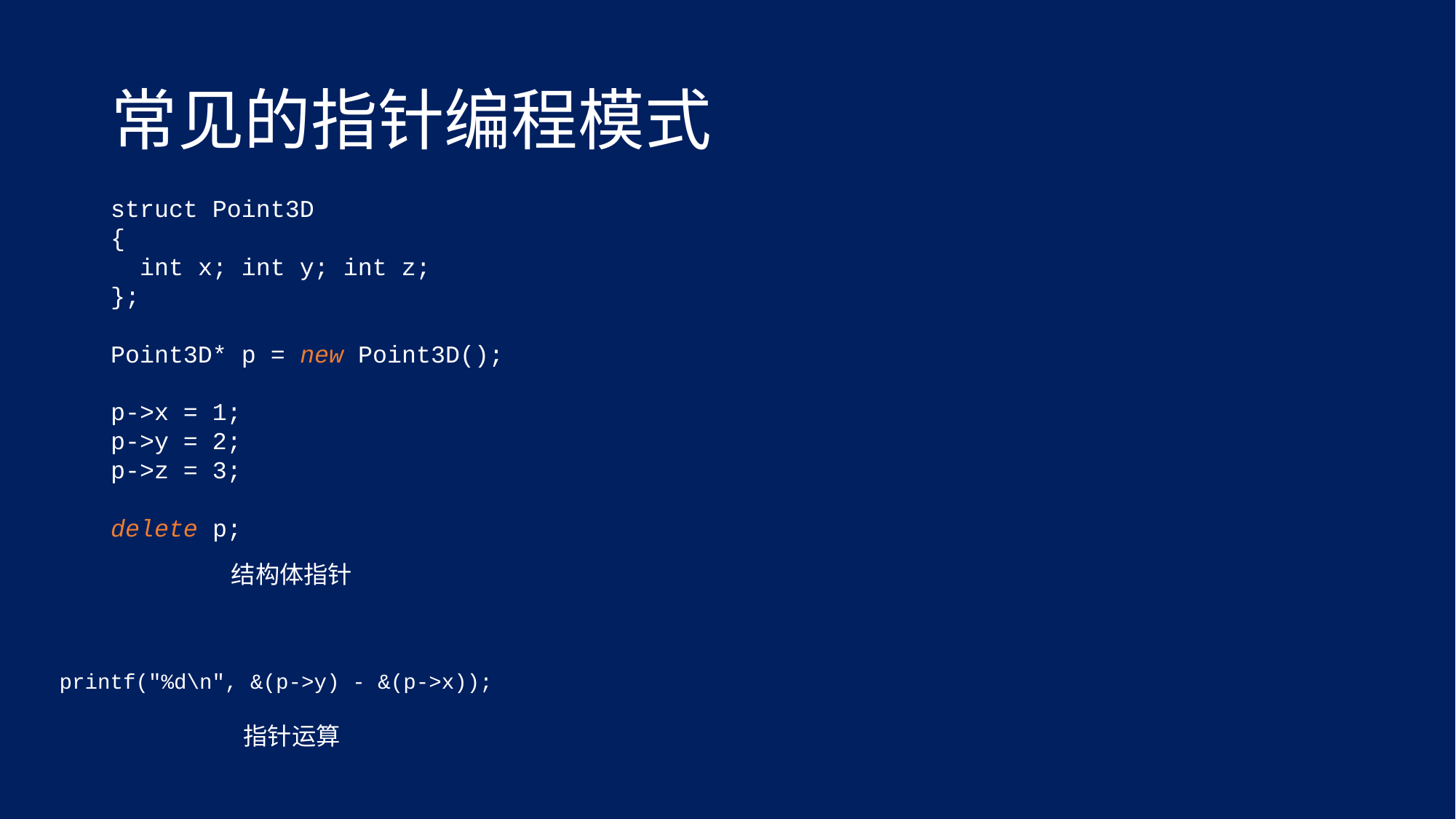

# 常见的指针编程模式
struct Point3D
{
  int x; int y; int z;
};

Point3D* p = new Point3D();

p->x = 1;
p->y = 2;
p->z = 3;

delete p;
结构体指针
printf("%d\n", &(p->y) - &(p->x));
指针运算